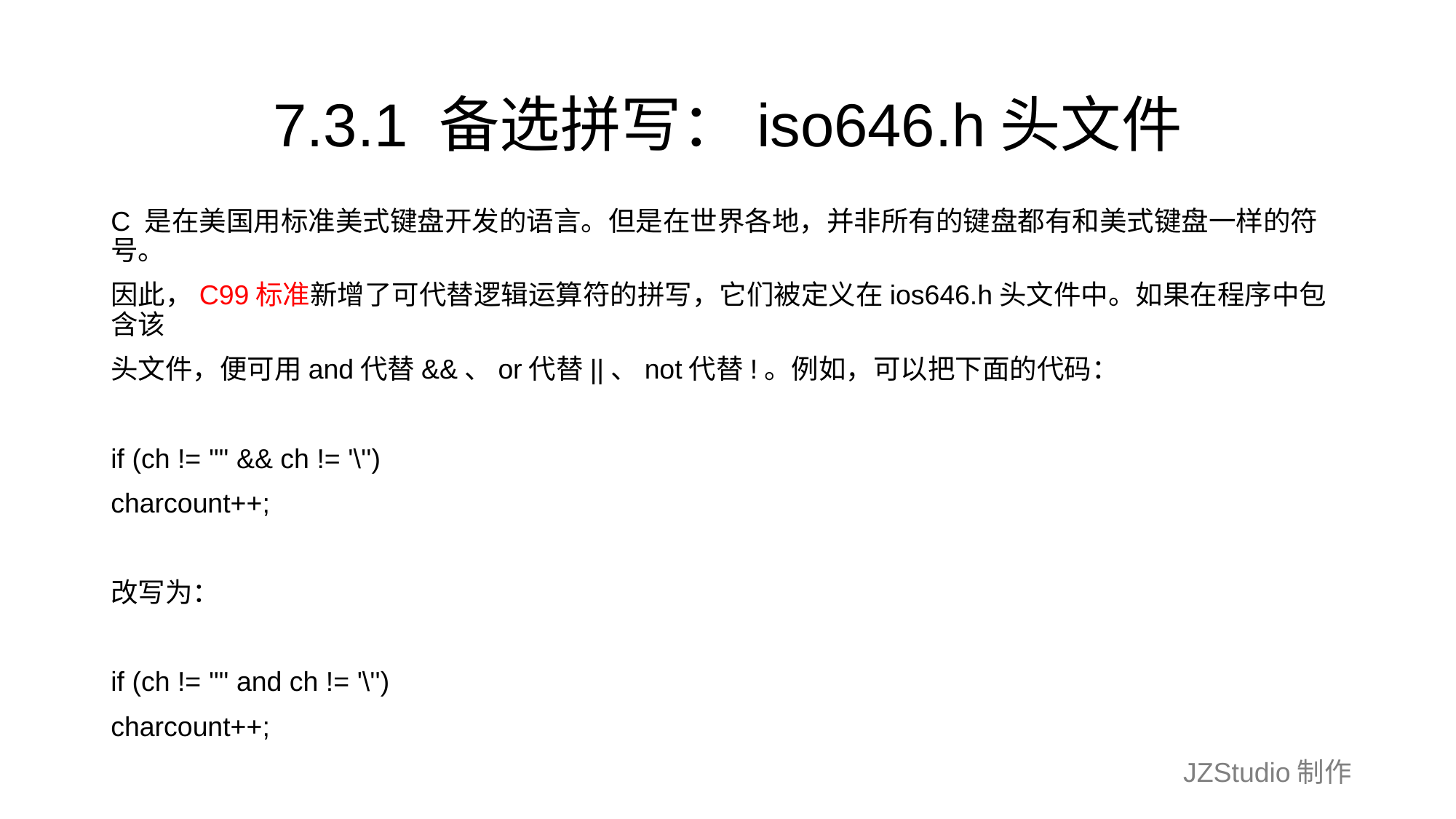

# 7.3.1 备选拼写：iso646.h头文件
C 是在美国用标准美式键盘开发的语言。但是在世界各地，并非所有的键盘都有和美式键盘一样的符号。
因此，C99标准新增了可代替逻辑运算符的拼写，它们被定义在ios646.h头文件中。如果在程序中包含该
头文件，便可用and代替&&、or代替||、not代替!。例如，可以把下面的代码：

if (ch != '"' && ch != '\'')
charcount++;

改写为：

if (ch != '"' and ch != '\'')
charcount++;